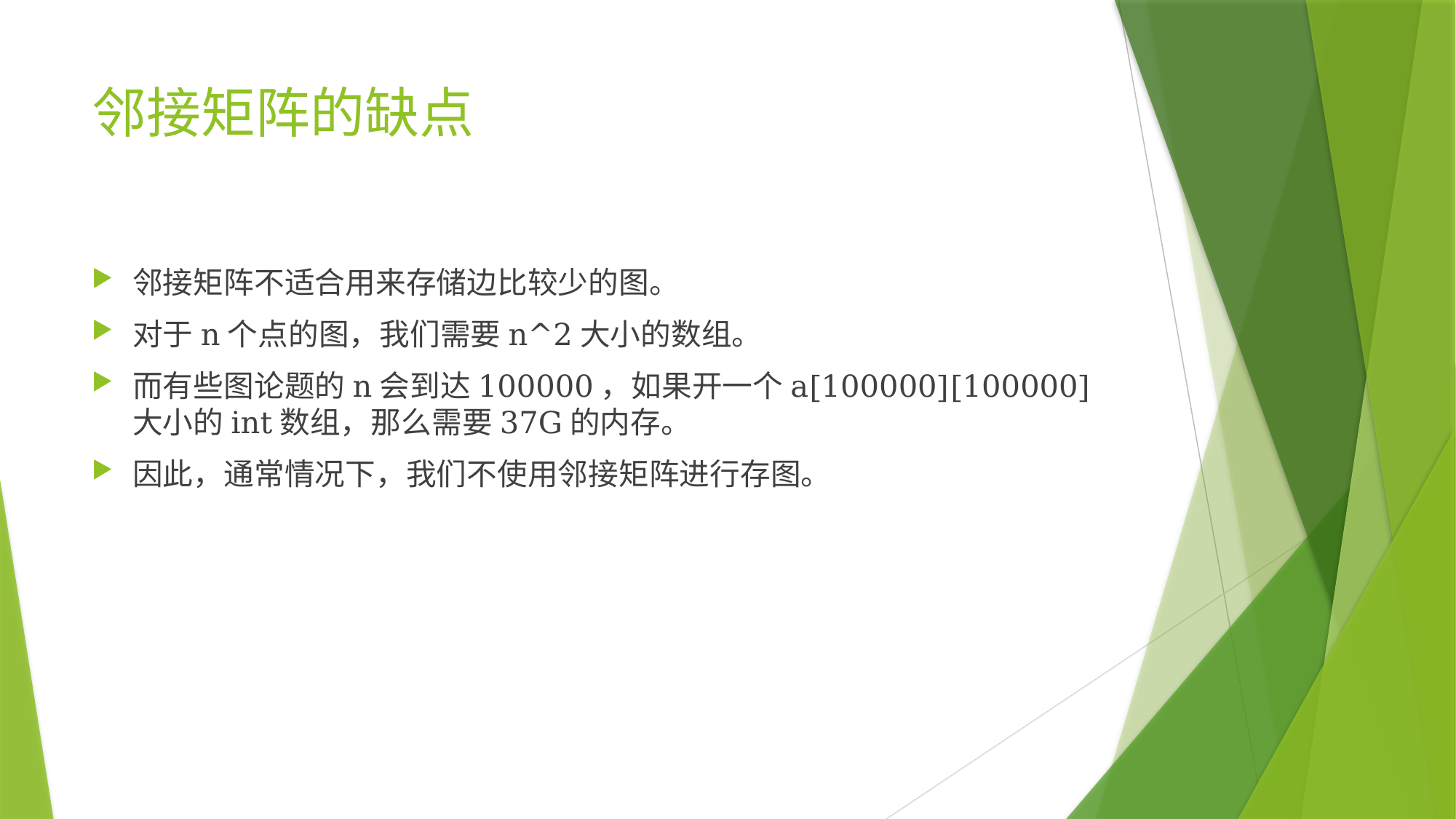

# 邻接矩阵的缺点
邻接矩阵不适合用来存储边比较少的图。
对于n个点的图，我们需要n^2大小的数组。
而有些图论题的n会到达100000，如果开一个a[100000][100000]大小的int数组，那么需要37G的内存。
因此，通常情况下，我们不使用邻接矩阵进行存图。